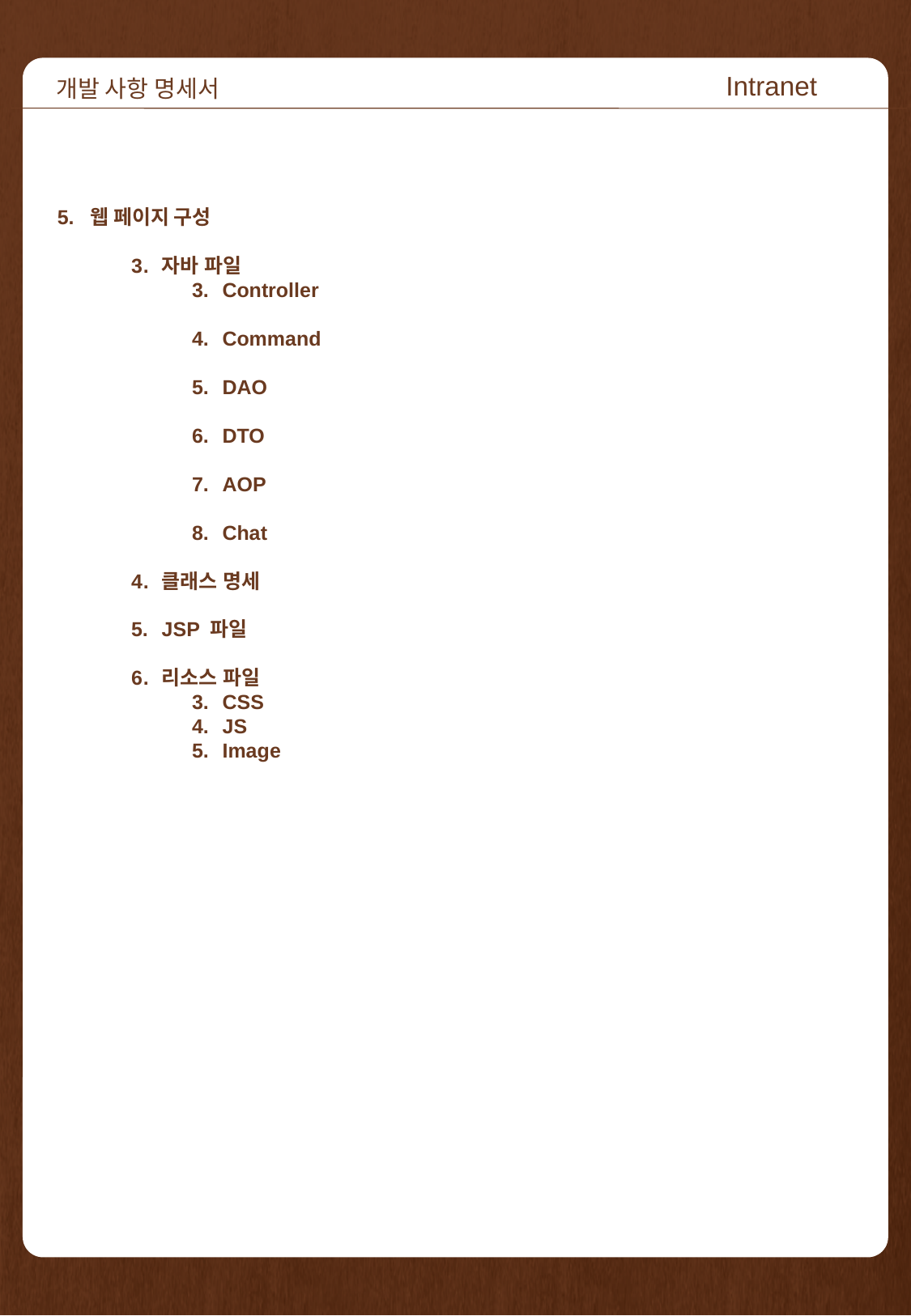

개발 사항 명세서
Intranet
5.  웹 페이지 구성

자바 파일
Controller

Command

DAO

DTO

AOP

Chat

클래스 명세

JSP 파일

리소스 파일
CSS
JS
Image